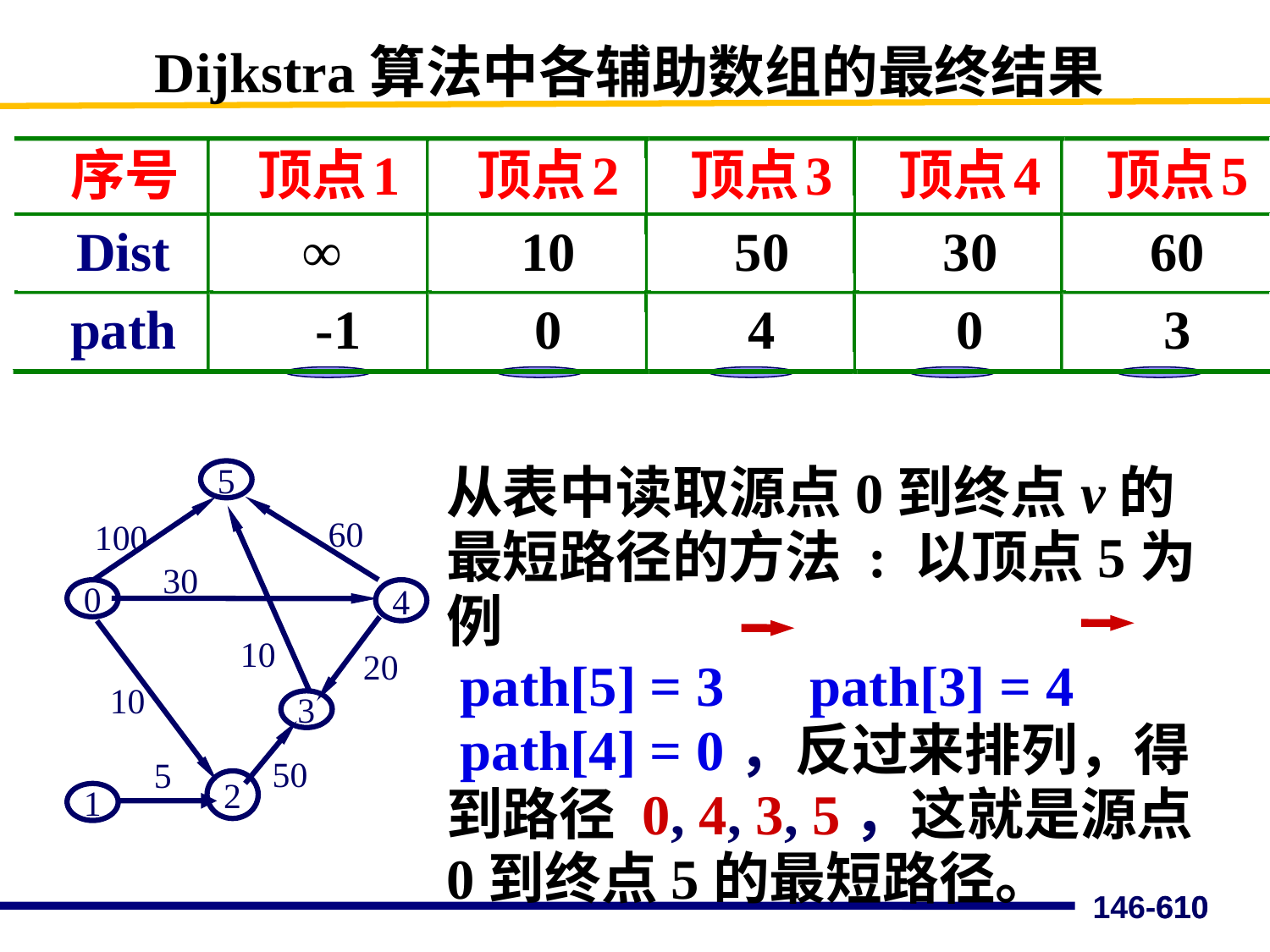

Dijkstra算法中各辅助数组的最终结果

序号
顶点
1
顶点
2
顶点
3
顶点
4
顶点
5

Dist
∞
10
50
30
60

path
-1
0
4
0
3

从表中读取源点0到终点v的最短路径的方法 : 以顶点5为例
 path[5] = 3      path[3] = 4
 path[4] = 0，反过来排列，得到路径 0, 4, 3, 5，这就是源点0到终点5的最短路径。
5

60
100
30
0
4

10
20
10
3

50
5
2
1

610
146-610